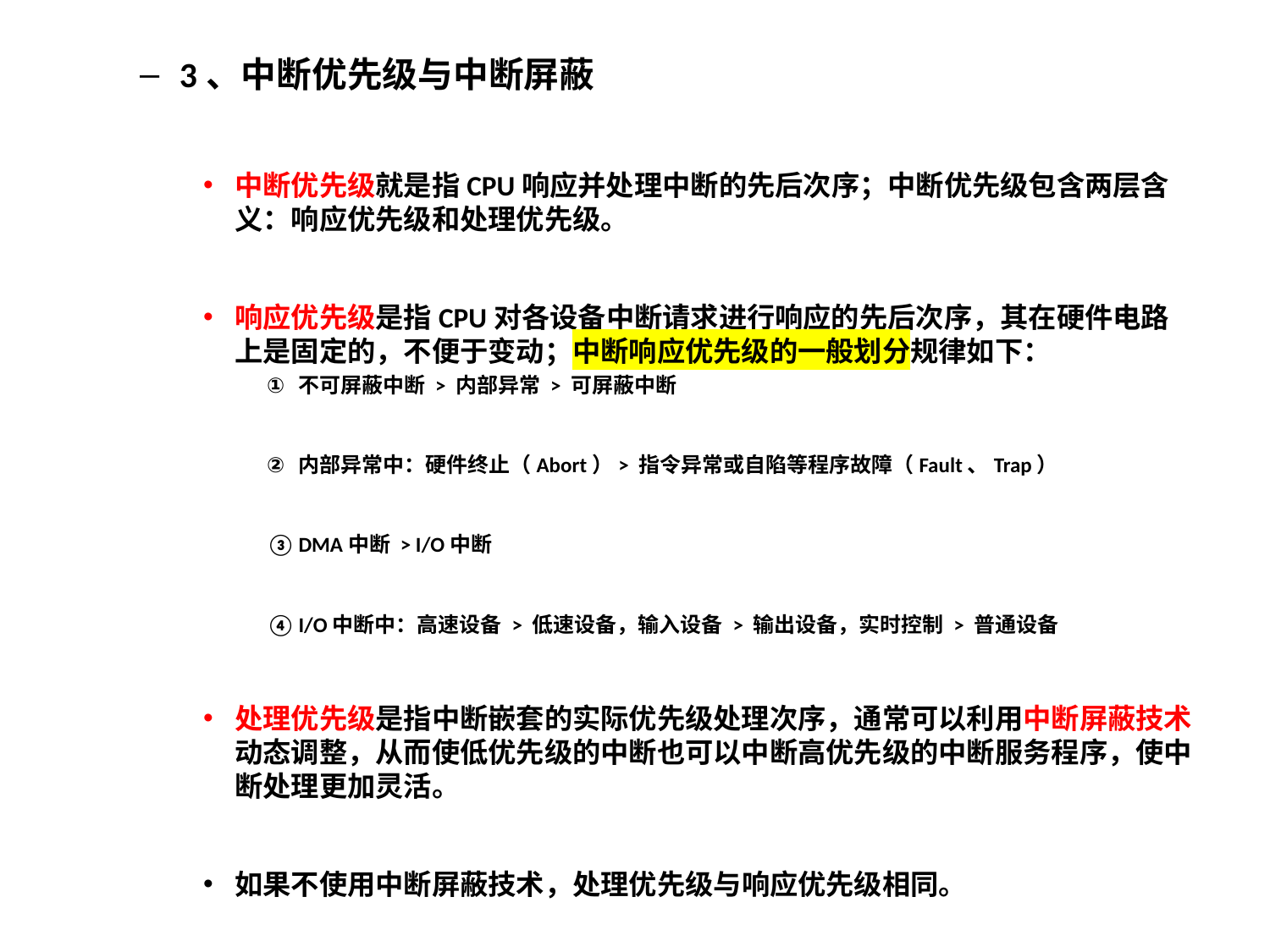

3、中断优先级与中断屏蔽

中断优先级就是指CPU响应并处理中断的先后次序；中断优先级包含两层含义：响应优先级和处理优先级。

响应优先级是指CPU对各设备中断请求进行响应的先后次序，其在硬件电路上是固定的，不便于变动；中断响应优先级的一般划分规律如下：
不可屏蔽中断 > 内部异常 > 可屏蔽中断

内部异常中：硬件终止（Abort）> 指令异常或自陷等程序故障（Fault、Trap）

DMA中断 > I/O中断

I/O中断中：高速设备 > 低速设备，输入设备 > 输出设备，实时控制 > 普通设备

处理优先级是指中断嵌套的实际优先级处理次序，通常可以利用中断屏蔽技术动态调整，从而使低优先级的中断也可以中断高优先级的中断服务程序，使中断处理更加灵活。

如果不使用中断屏蔽技术，处理优先级与响应优先级相同。